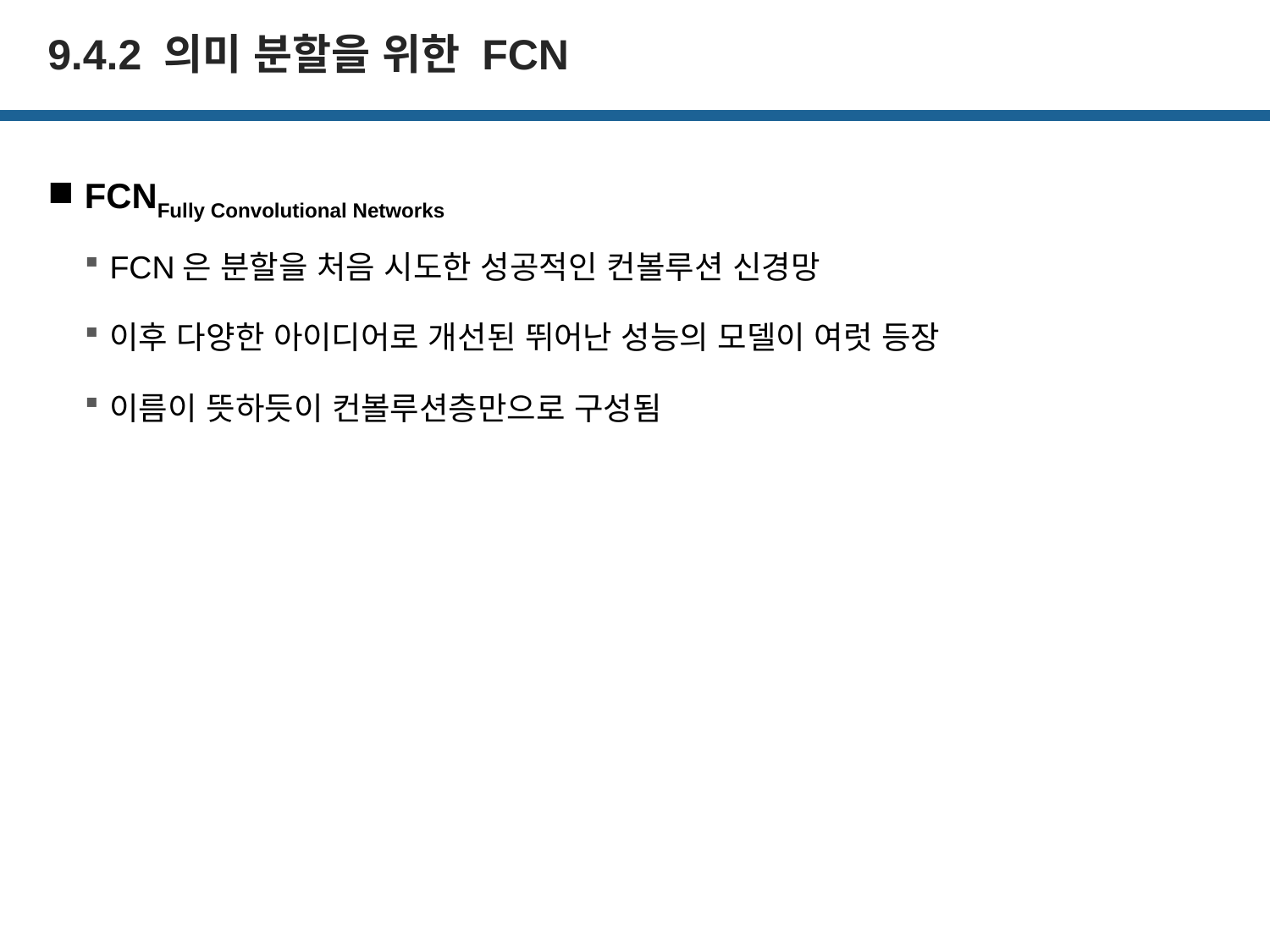

# 9.4.2 의미 분할을 위한 FCN
FCNFully Convolutional Networks
FCN은 분할을 처음 시도한 성공적인 컨볼루션 신경망
이후 다양한 아이디어로 개선된 뛰어난 성능의 모델이 여럿 등장
이름이 뜻하듯이 컨볼루션층만으로 구성됨